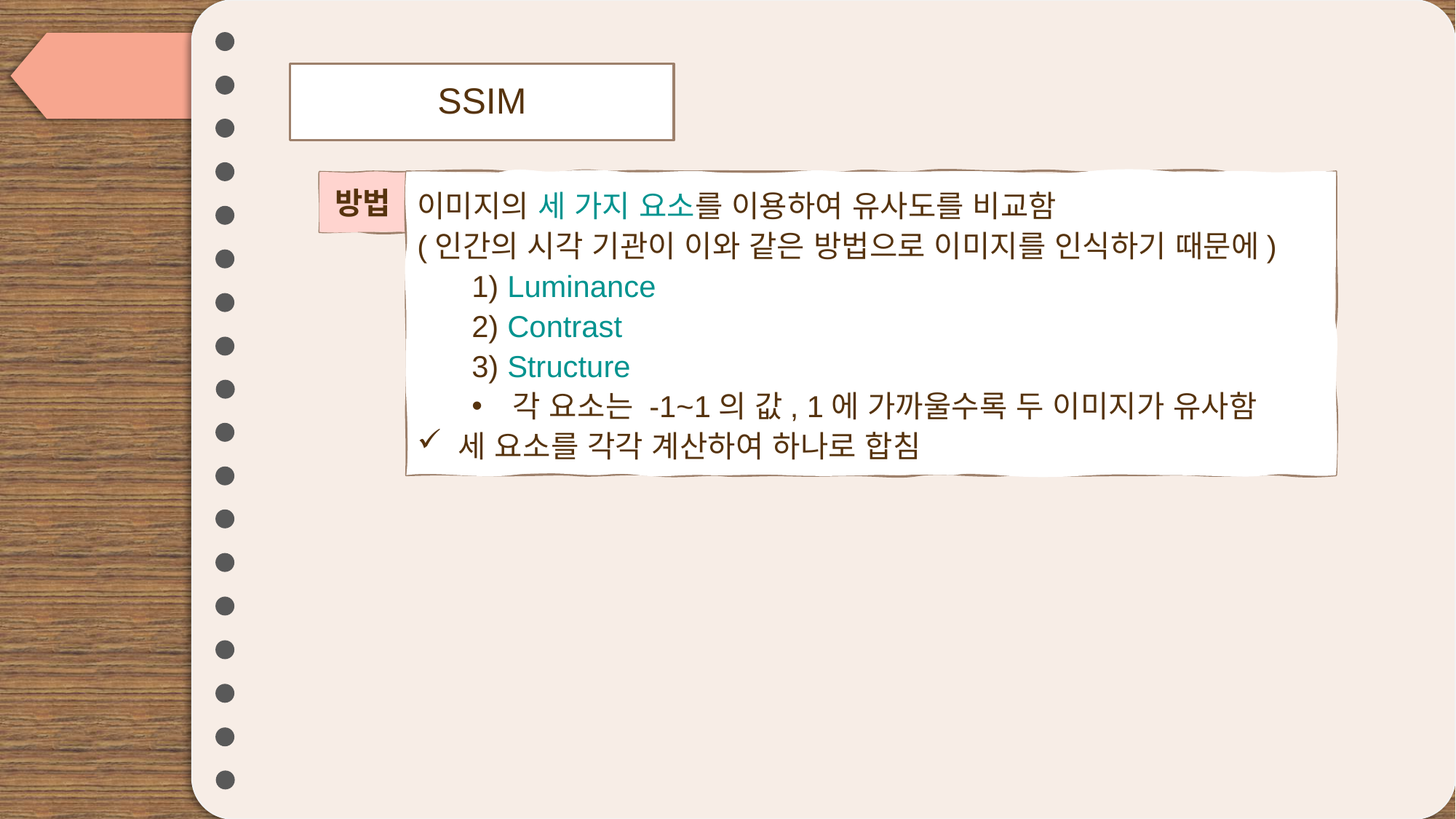

# SSIM
이미지의 세 가지 요소를 이용하여 유사도를 비교함
(인간의 시각 기관이 이와 같은 방법으로 이미지를 인식하기 때문에)
1) Luminance
2) Contrast
3) Structure
각 요소는 -1~1의 값, 1에 가까울수록 두 이미지가 유사함
세 요소를 각각 계산하여 하나로 합침
방법